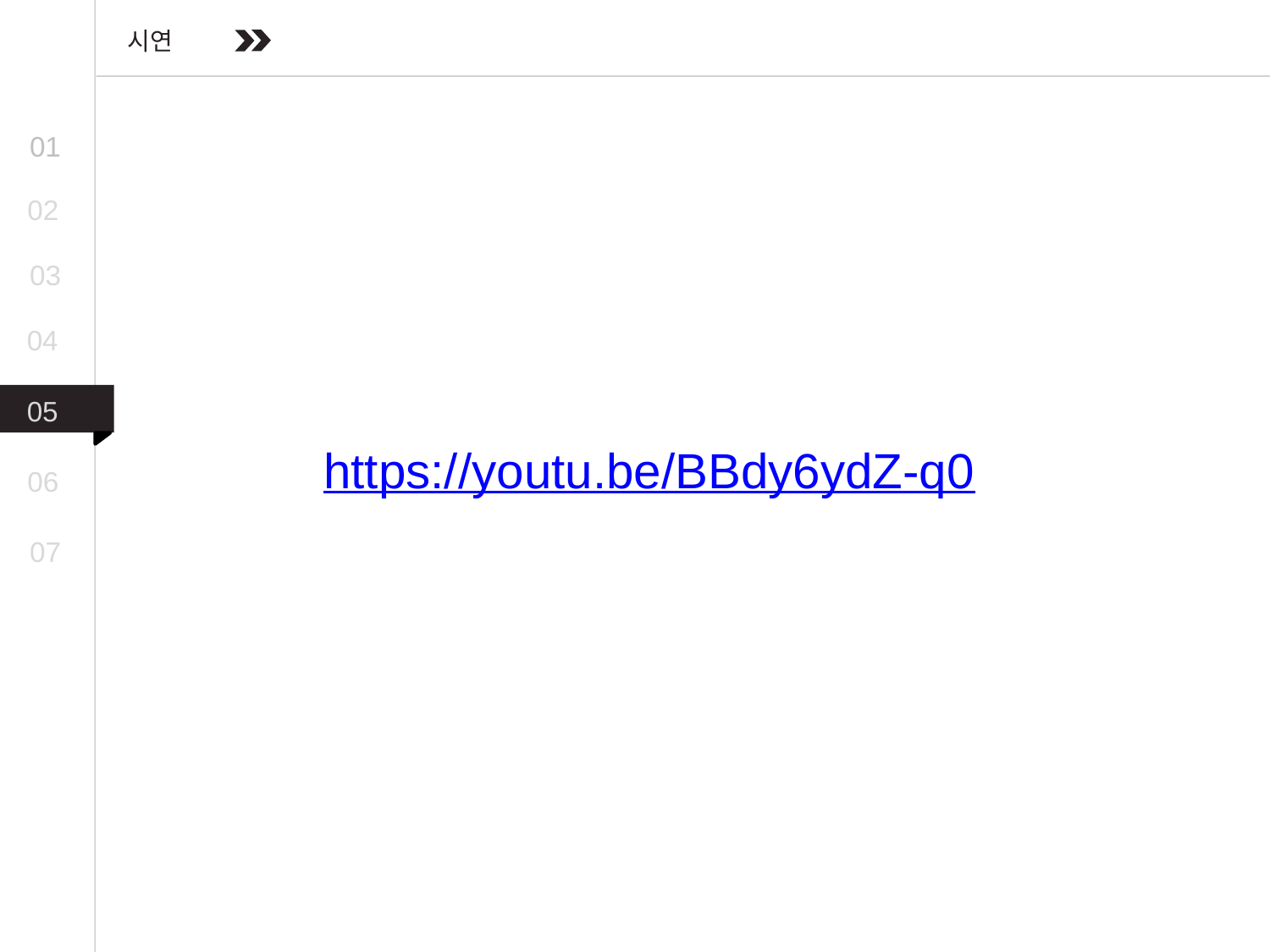

시연

01
02
03
04

05
05

https://youtu.be/BBdy6ydZ-q0
06
07